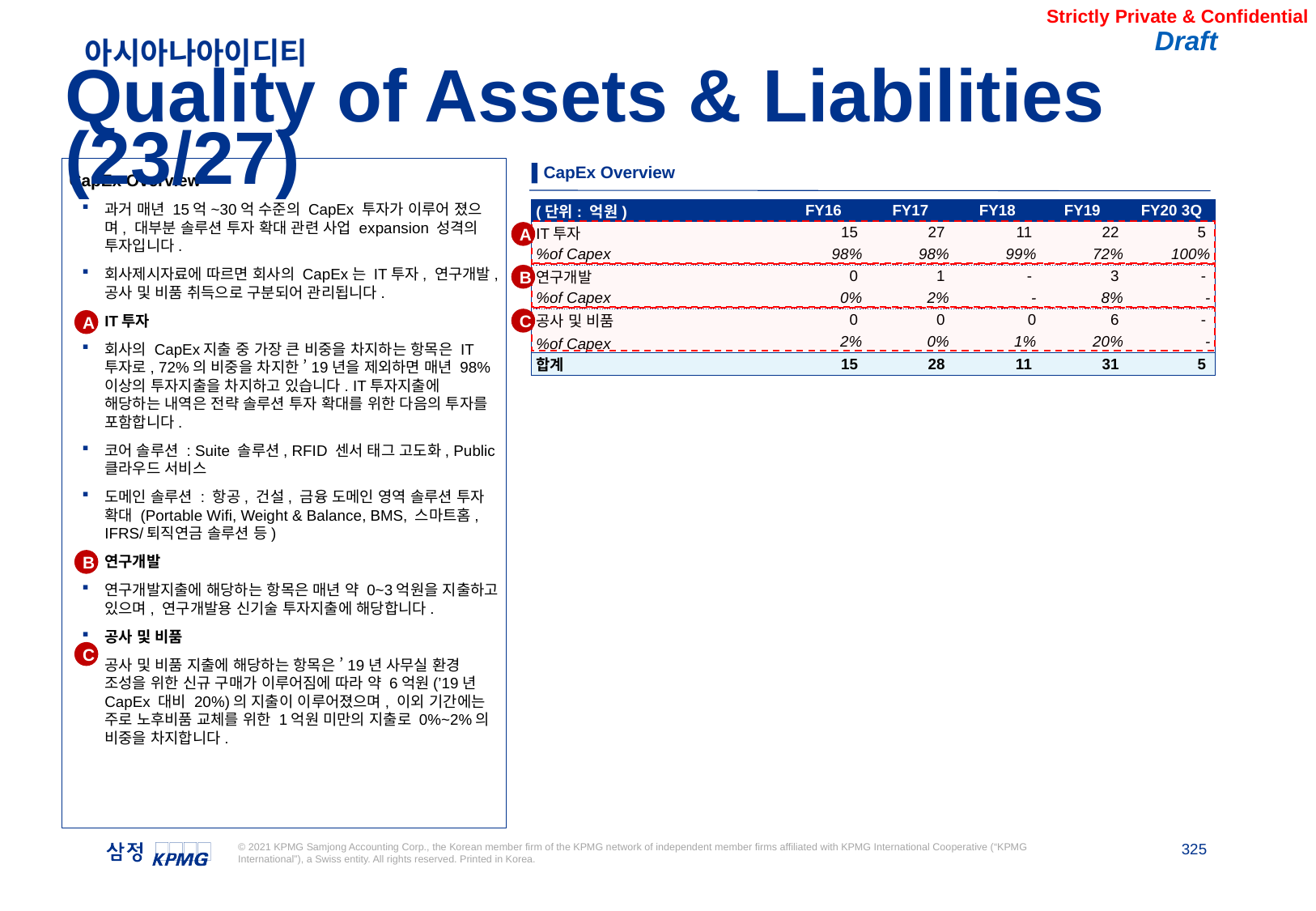

아시아나아이디티
Quality of Assets & Liabilities (23/27)
▌CapEx Overview
CapEx Overview
과거 매년 15억~30억 수준의 CapEx 투자가 이루어 졌으며, 대부분 솔루션 투자 확대 관련 사업 expansion 성격의 투자입니다.
회사제시자료에 따르면 회사의 CapEx는 IT투자, 연구개발, 공사 및 비품 취득으로 구분되어 관리됩니다.
IT투자
회사의 CapEx지출 중 가장 큰 비중을 차지하는 항목은 IT투자로, 72%의 비중을 차지한 ’19년을 제외하면 매년 98%이상의 투자지출을 차지하고 있습니다. IT투자지출에 해당하는 내역은 전략 솔루션 투자 확대를 위한 다음의 투자를 포함합니다.
코어 솔루션 : Suite 솔루션, RFID 센서 태그 고도화, Public 클라우드 서비스
도메인 솔루션 : 항공, 건설, 금융 도메인 영역 솔루션 투자 확대 (Portable Wifi, Weight & Balance, BMS, 스마트홈, IFRS/퇴직연금 솔루션 등)
연구개발
연구개발지출에 해당하는 항목은 매년 약 0~3억원을 지출하고 있으며, 연구개발용 신기술 투자지출에 해당합니다.
공사 및 비품
공사 및 비품 지출에 해당하는 항목은 ’19년 사무실 환경 조성을 위한 신규 구매가 이루어짐에 따라 약 6억원(’19년 CapEx 대비 20%)의 지출이 이루어졌으며, 이외 기간에는 주로 노후비품 교체를 위한 1억원 미만의 지출로 0%~2%의 비중을 차지합니다.

| (단위: 억원) | FY16 | FY17 | FY18 | FY19 | FY20 3Q |
| --- | --- | --- | --- | --- | --- |
| IT투자 | 15 | 27 | 11 | 22 | 5 |
| %of Capex | 98% | 98% | 99% | 72% | 100% |
| 연구개발 | 0 | 1 | - | 3 | - |
| %of Capex | 0% | 2% | - | 8% | - |
| 공사 및 비품 | 0 | 0 | 0 | 6 | - |
| %of Capex | 2% | 0% | 1% | 20% | - |
| 합계 | 15 | 28 | 11 | 31 | 5 |

A

B

C
A
B
C